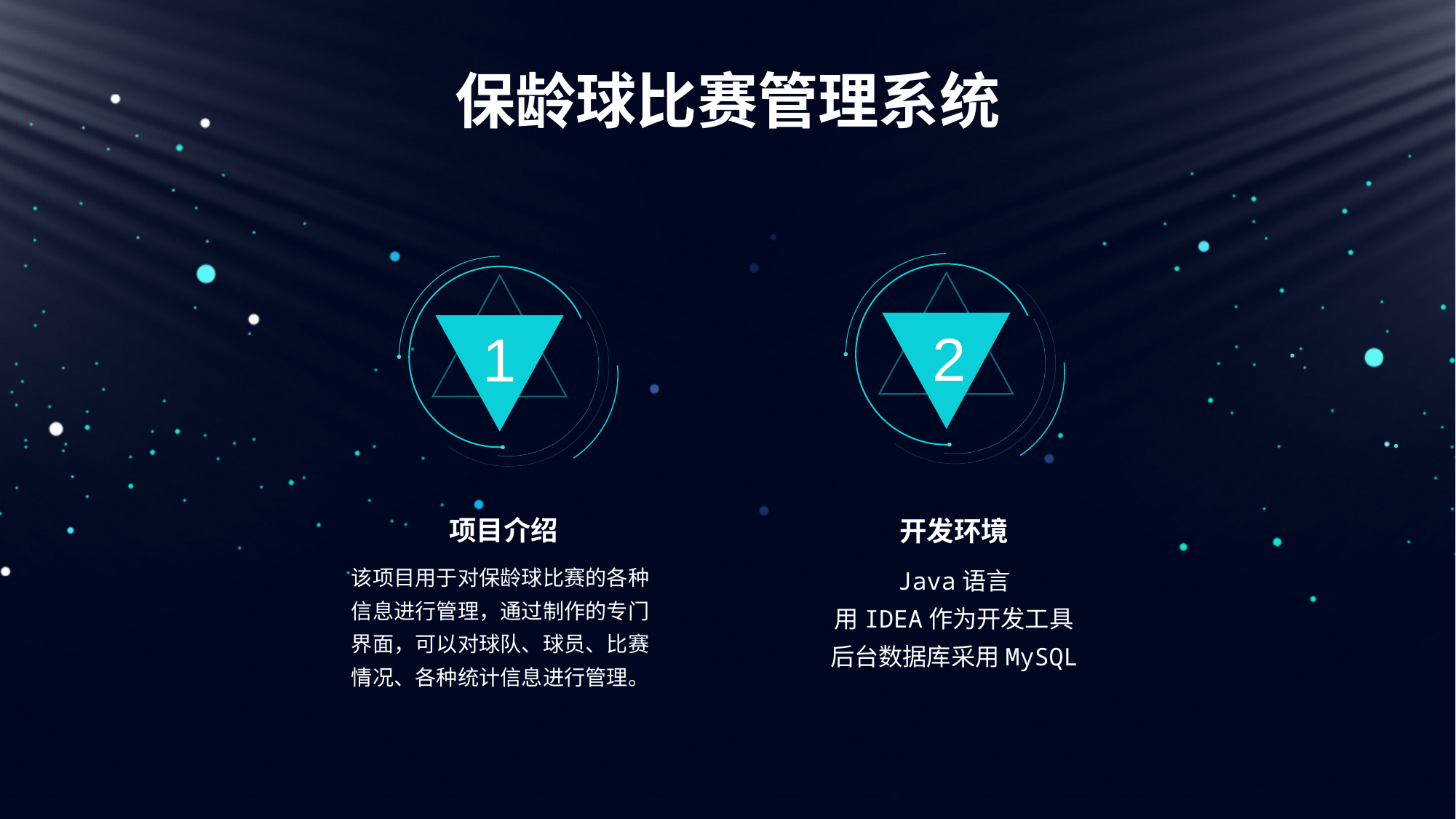

保龄球比赛管理系统

2
开发环境
Java语言
用IDEA作为开发工具
后台数据库采用MySQL

1
项目介绍
该项目用于对保龄球比赛的各种信息进行管理，通过制作的专门界面，可以对球队、球员、比赛情况、各种统计信息进行管理。